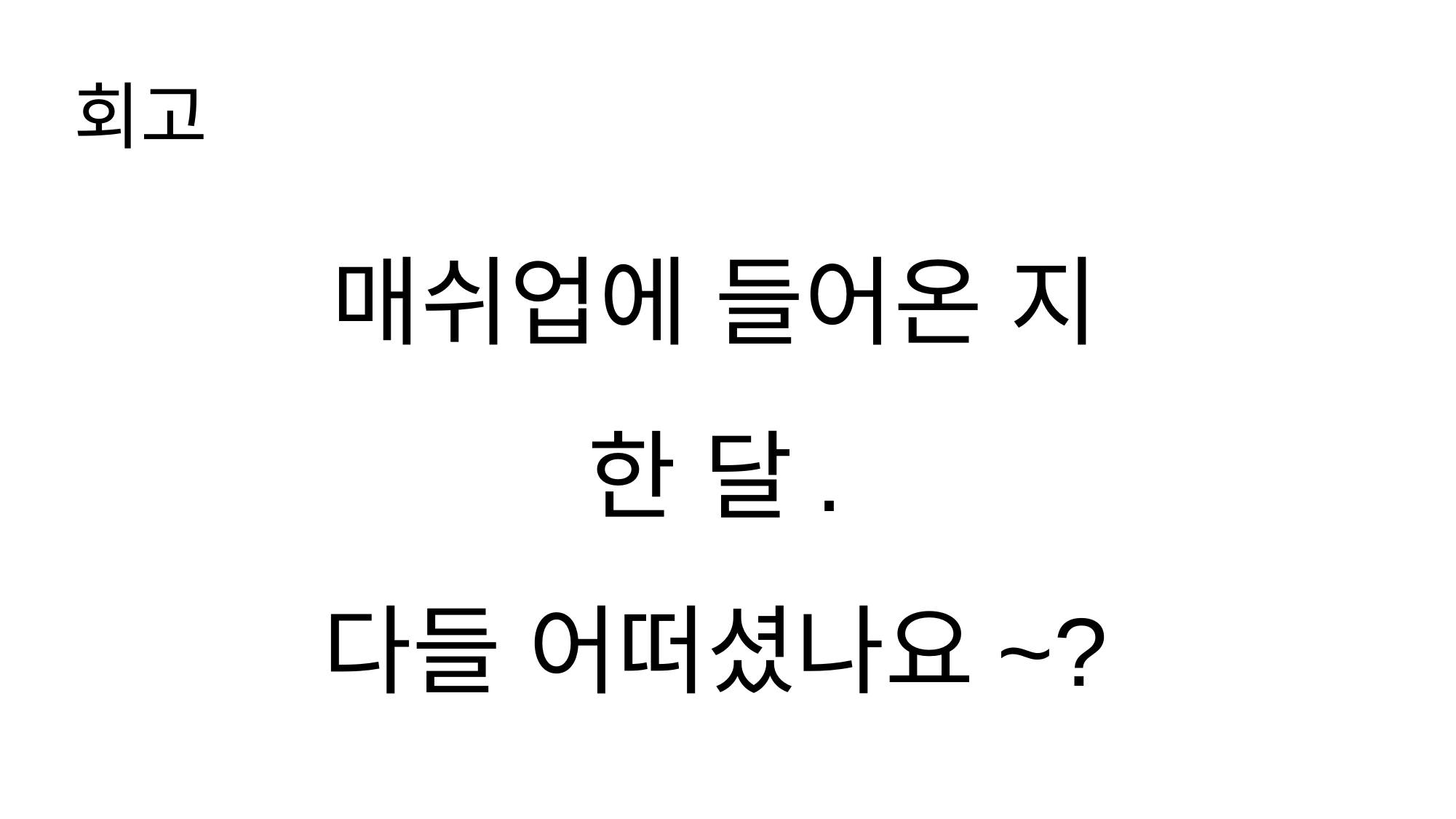

회고
매쉬업에 들어온 지
한 달.
다들 어떠셨나요~?